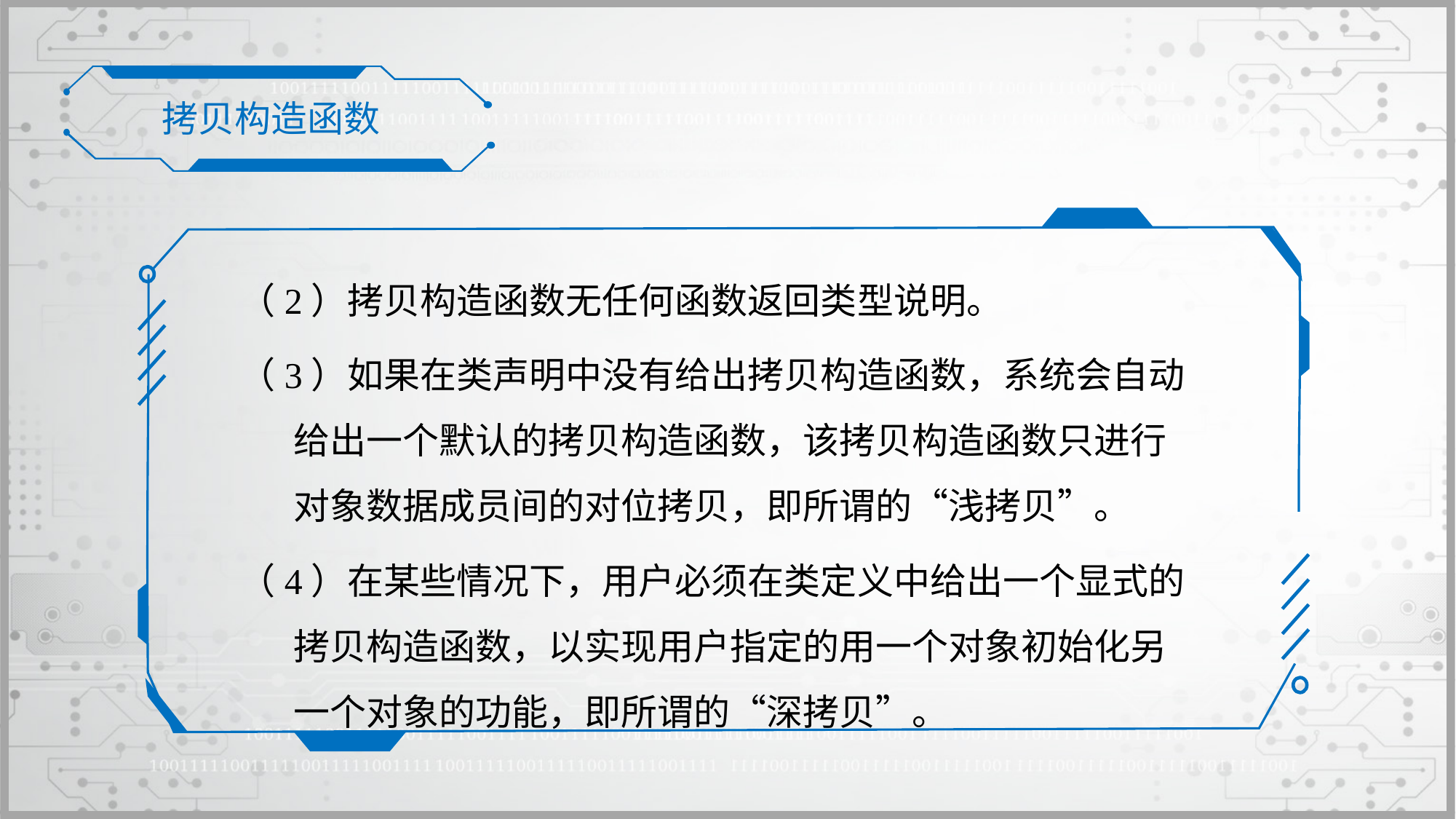

拷贝构造函数

（2）拷贝构造函数无任何函数返回类型说明。
（3）如果在类声明中没有给出拷贝构造函数，系统会自动给出一个默认的拷贝构造函数，该拷贝构造函数只进行对象数据成员间的对位拷贝，即所谓的“浅拷贝”。
（4）在某些情况下，用户必须在类定义中给出一个显式的拷贝构造函数，以实现用户指定的用一个对象初始化另一个对象的功能，即所谓的“深拷贝”。